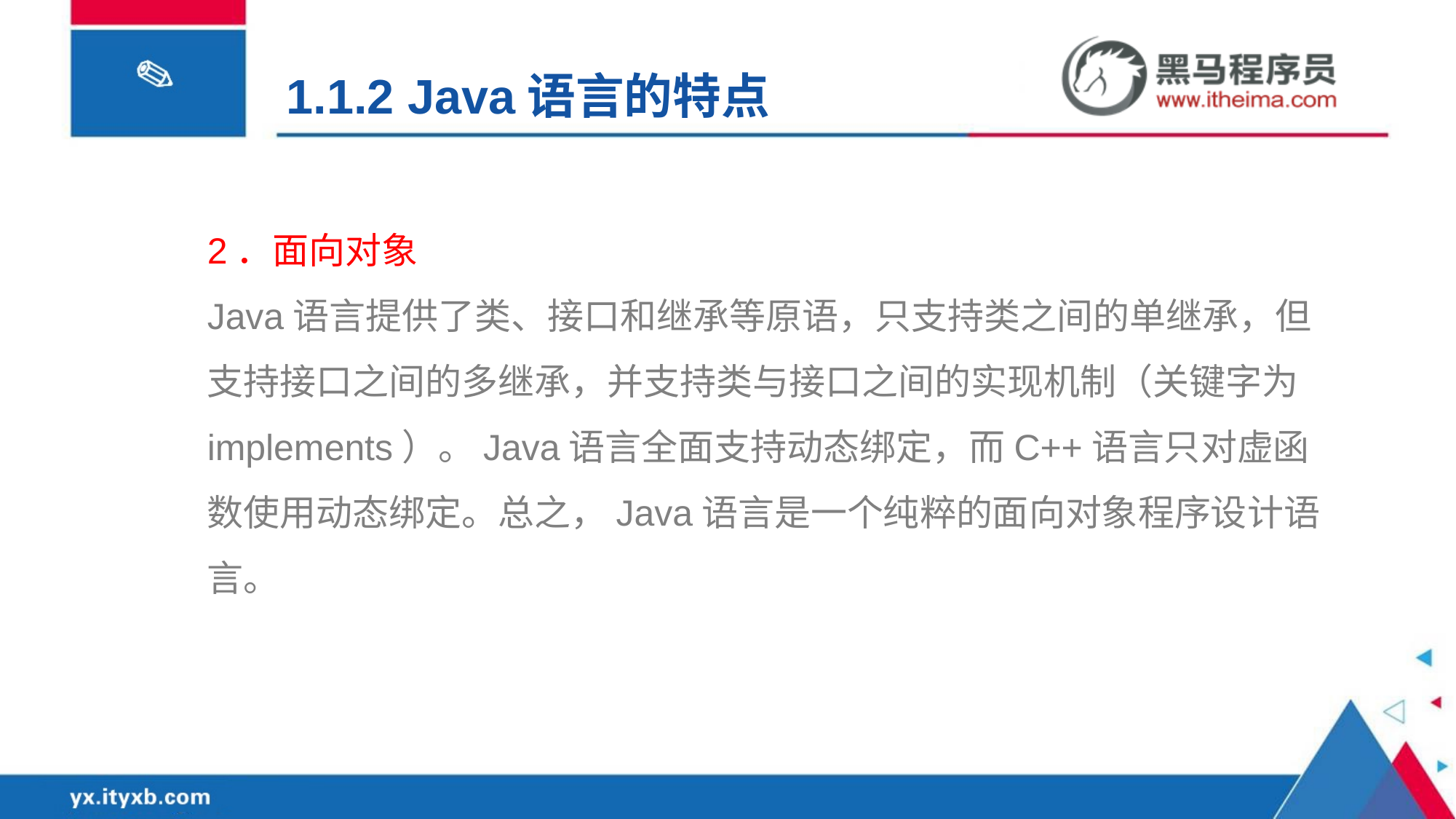

1.1.2 Java语言的特点
2．面向对象
Java语言提供了类、接口和继承等原语，只支持类之间的单继承，但支持接口之间的多继承，并支持类与接口之间的实现机制（关键字为implements）。Java语言全面支持动态绑定，而C++语言只对虚函数使用动态绑定。总之，Java语言是一个纯粹的面向对象程序设计语言。